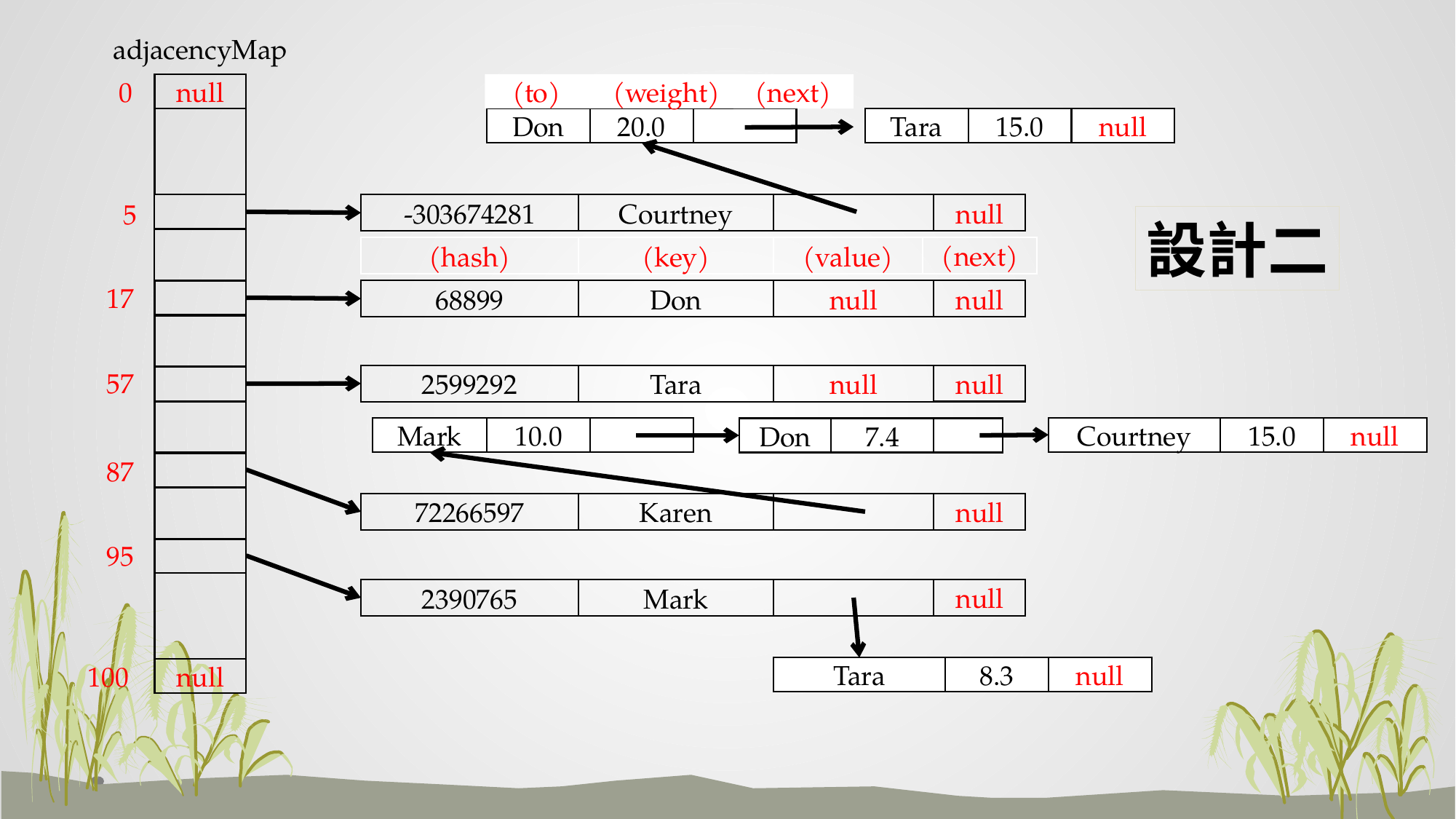

adjacencyMap
0
null

5

17

57

87

95

100
null
(to)
(weight)
(next)
15.0
null
Tara
Don
20.0

null
-303674281
Courtney

設計二
(next)
(hash)
(key)
(value)
null
68899
Don
null
null
2599292
Tara
null
Courtney
15.0
null
Mark
10.0

Don
7.4

null
72266597
Karen

null
2390765
Mark

Tara
8.3
null